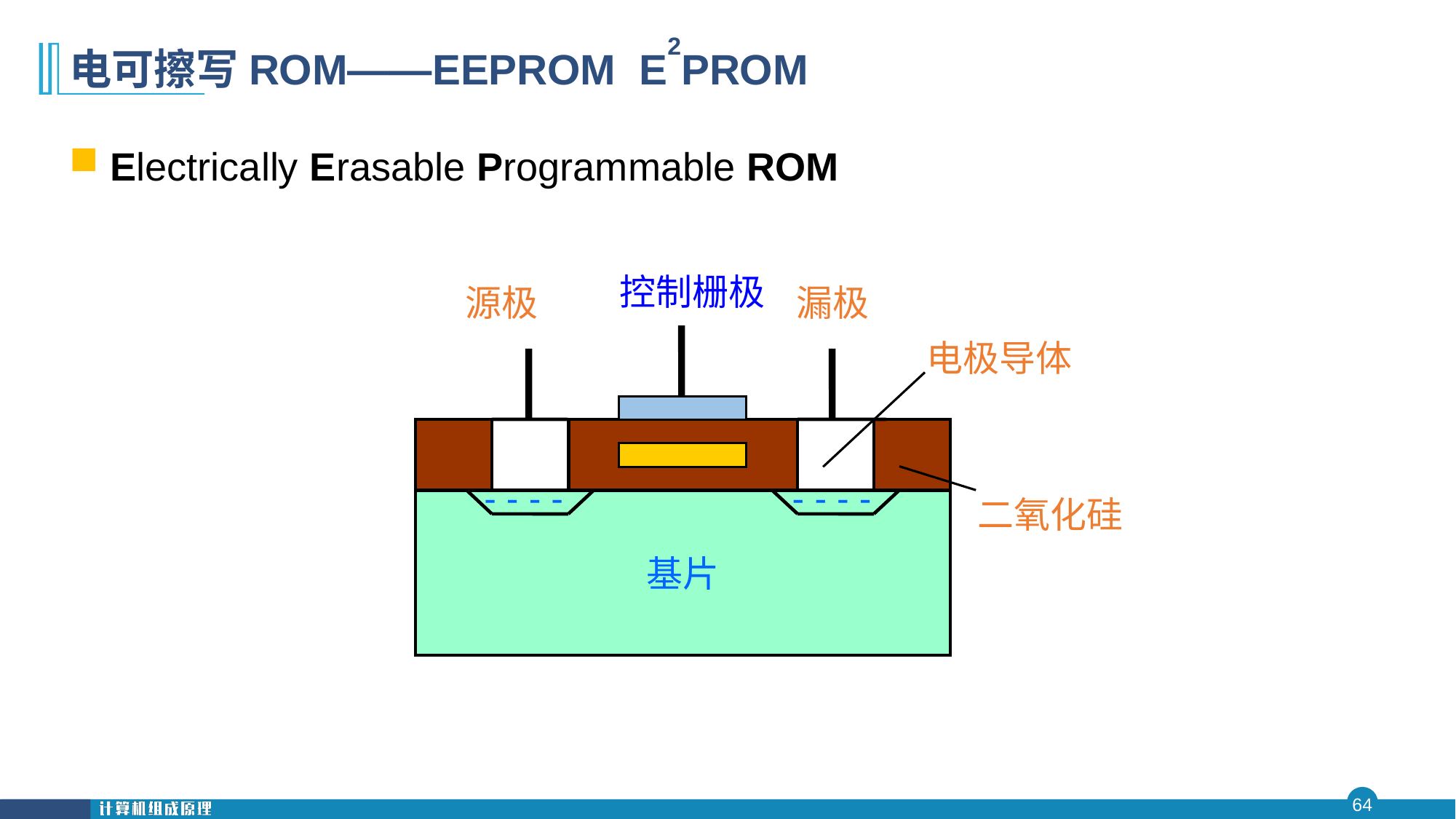

# 电可擦写ROM——EEPROM  E2PROM
Electrically Erasable Programmable ROM
控制栅极

源极
漏极
电极导体

- - - -
- - - -
二氧化硅
基片